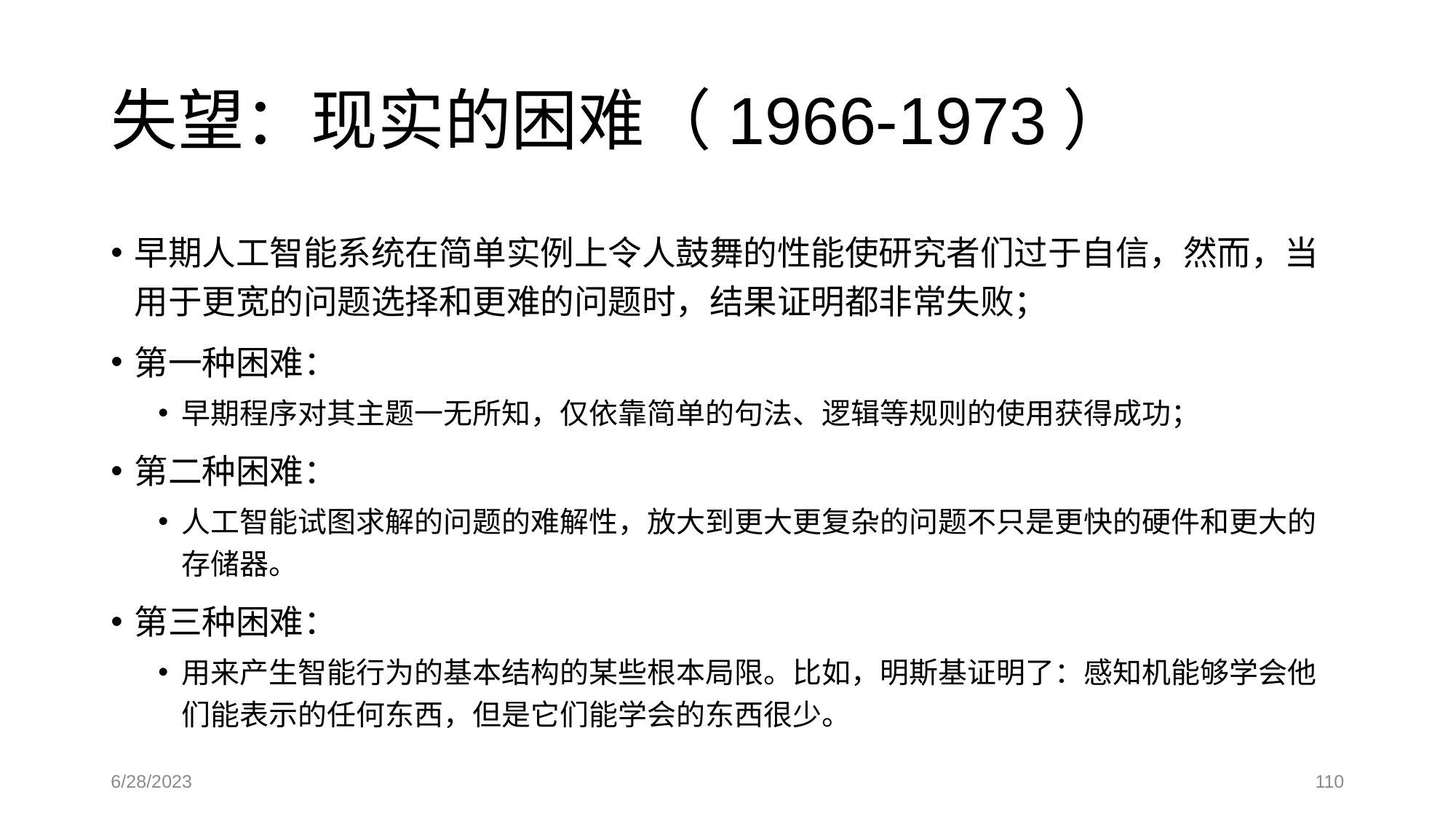

# 失望：现实的困难（1966-1973）
早期人工智能系统在简单实例上令人鼓舞的性能使研究者们过于自信，然而，当用于更宽的问题选择和更难的问题时，结果证明都非常失败；
第一种困难：
早期程序对其主题一无所知，仅依靠简单的句法、逻辑等规则的使用获得成功；
第二种困难：
人工智能试图求解的问题的难解性，放大到更大更复杂的问题不只是更快的硬件和更大的存储器。
第三种困难：
用来产生智能行为的基本结构的某些根本局限。比如，明斯基证明了：感知机能够学会他们能表示的任何东西，但是它们能学会的东西很少。
6/28/2023
110